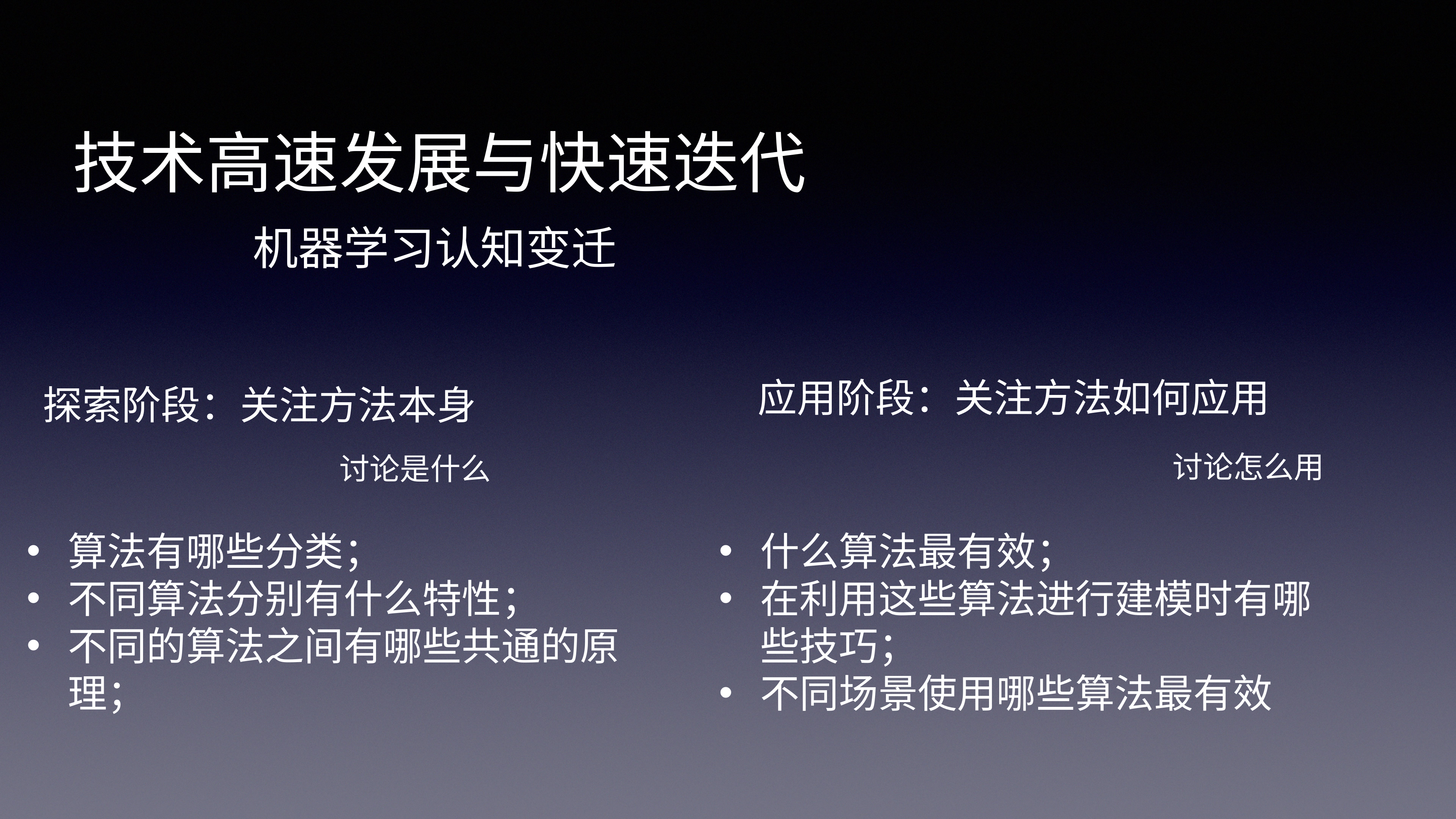

技术高速发展与快速迭代
机器学习认知变迁
应用阶段：关注方法如何应用
探索阶段：关注方法本身
讨论怎么用
讨论是什么
算法有哪些分类；
不同算法分别有什么特性；
不同的算法之间有哪些共通的原理；
什么算法最有效；
在利用这些算法进行建模时有哪些技巧；
不同场景使用哪些算法最有效